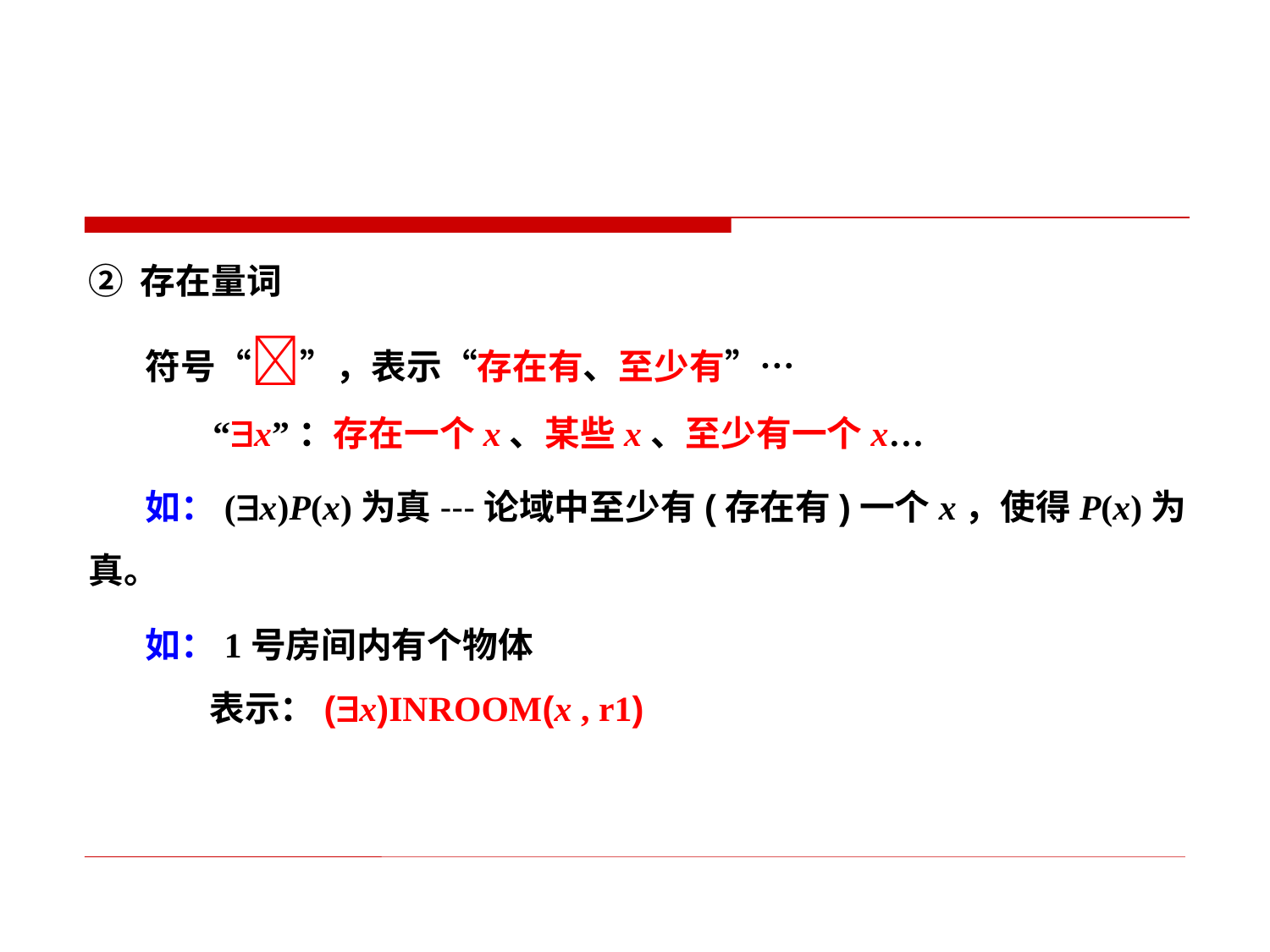

② 存在量词
      符号“∃”，表示“存在有、至少有”…
              “∃x”：存在一个x、某些x、至少有一个x…
      如：(∃x)P(x)为真---论域中至少有(存在有)一个x，使得P(x)为真。
      如：1号房间内有个物体
              表示：(∃x)INROOM(x , r1)